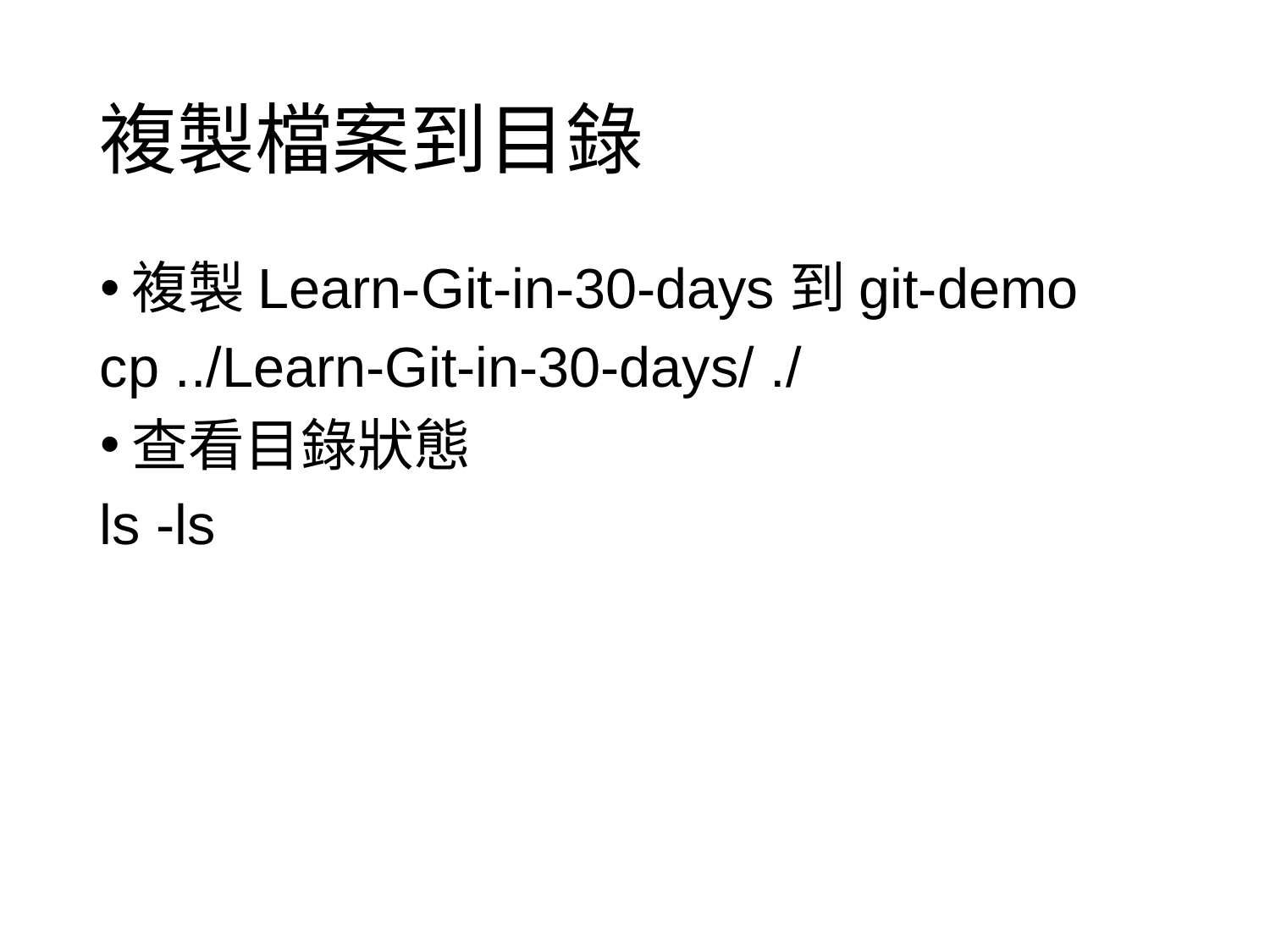

複製檔案到目錄
複製Learn-Git-in-30-days到git-demo
cp ../Learn-Git-in-30-days/ ./
查看目錄狀態
ls -ls